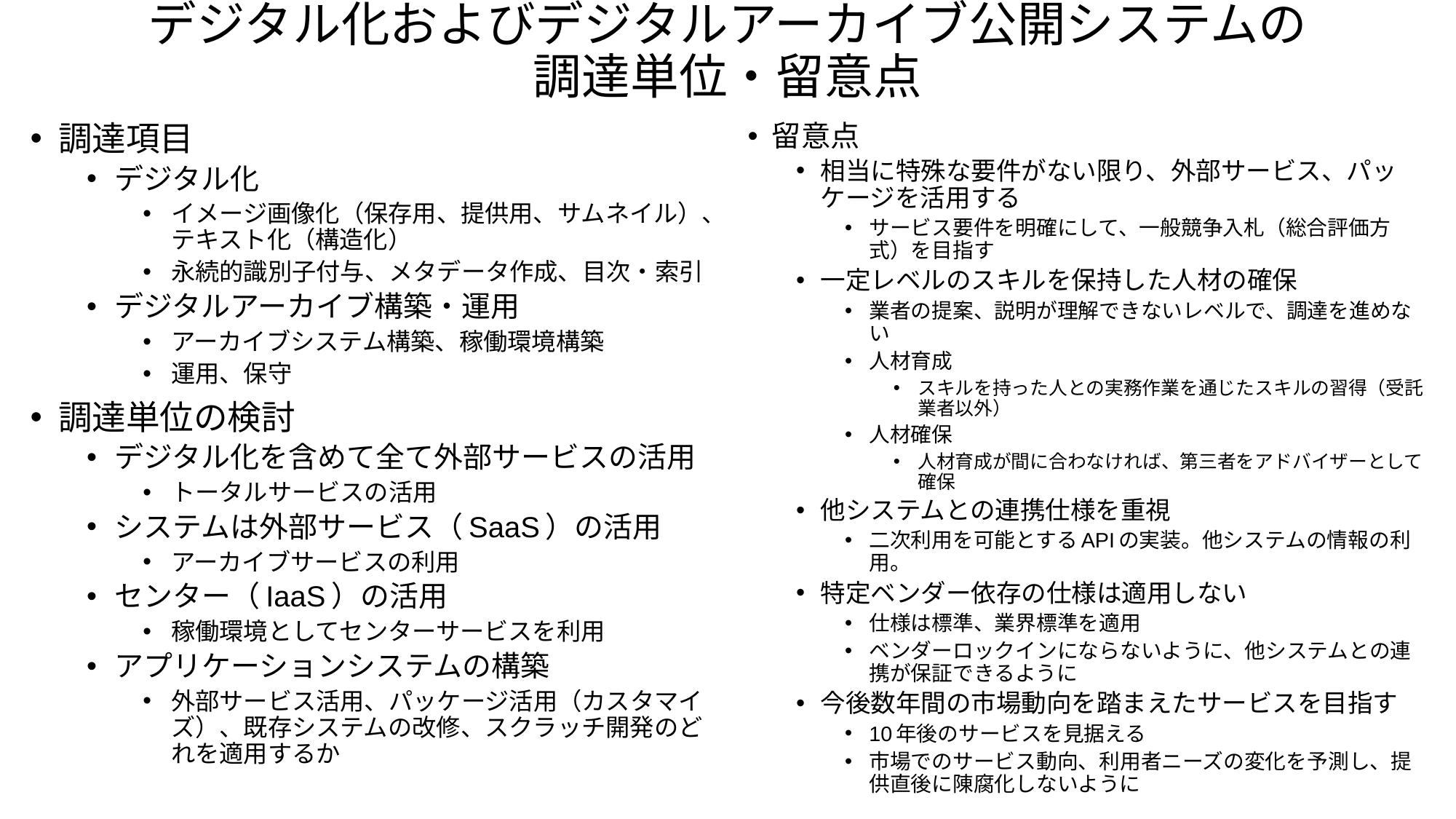

# デジタル化およびデジタルアーカイブ公開システムの 調達単位・留意点
調達項目
デジタル化
イメージ画像化（保存用、提供用、サムネイル）、テキスト化（構造化）
永続的識別子付与、メタデータ作成、目次・索引
デジタルアーカイブ構築・運用
アーカイブシステム構築、稼働環境構築
運用、保守
調達単位の検討
デジタル化を含めて全て外部サービスの活用
トータルサービスの活用
システムは外部サービス（SaaS）の活用
アーカイブサービスの利用
センター（IaaS）の活用
稼働環境としてセンターサービスを利用
アプリケーションシステムの構築
外部サービス活用、パッケージ活用（カスタマイズ）、既存システムの改修、スクラッチ開発のどれを適用するか

留意点
相当に特殊な要件がない限り、外部サービス、パッケージを活用する
サービス要件を明確にして、一般競争入札（総合評価方式）を目指す
一定レベルのスキルを保持した人材の確保
業者の提案、説明が理解できないレベルで、調達を進めない
人材育成
スキルを持った人との実務作業を通じたスキルの習得（受託業者以外）
人材確保
人材育成が間に合わなければ、第三者をアドバイザーとして確保
他システムとの連携仕様を重視
二次利用を可能とするAPIの実装。他システムの情報の利用。
特定ベンダー依存の仕様は適用しない
仕様は標準、業界標準を適用
ベンダーロックインにならないように、他システムとの連携が保証できるように
今後数年間の市場動向を踏まえたサービスを目指す
10年後のサービスを見据える
市場でのサービス動向、利用者ニーズの変化を予測し、提供直後に陳腐化しないように